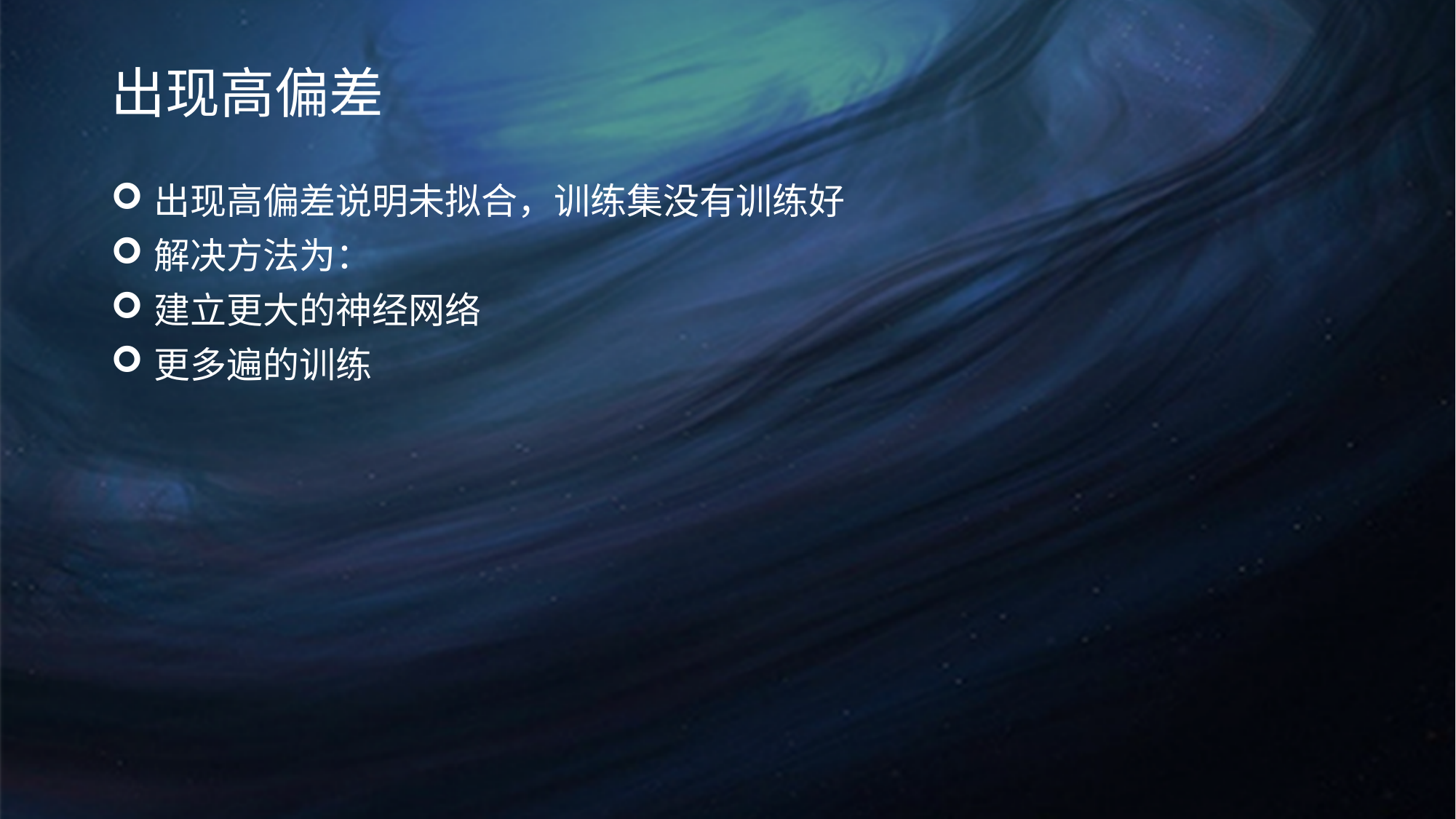

# 出现高偏差
出现高偏差说明未拟合，训练集没有训练好
解决方法为：
建立更大的神经网络
更多遍的训练